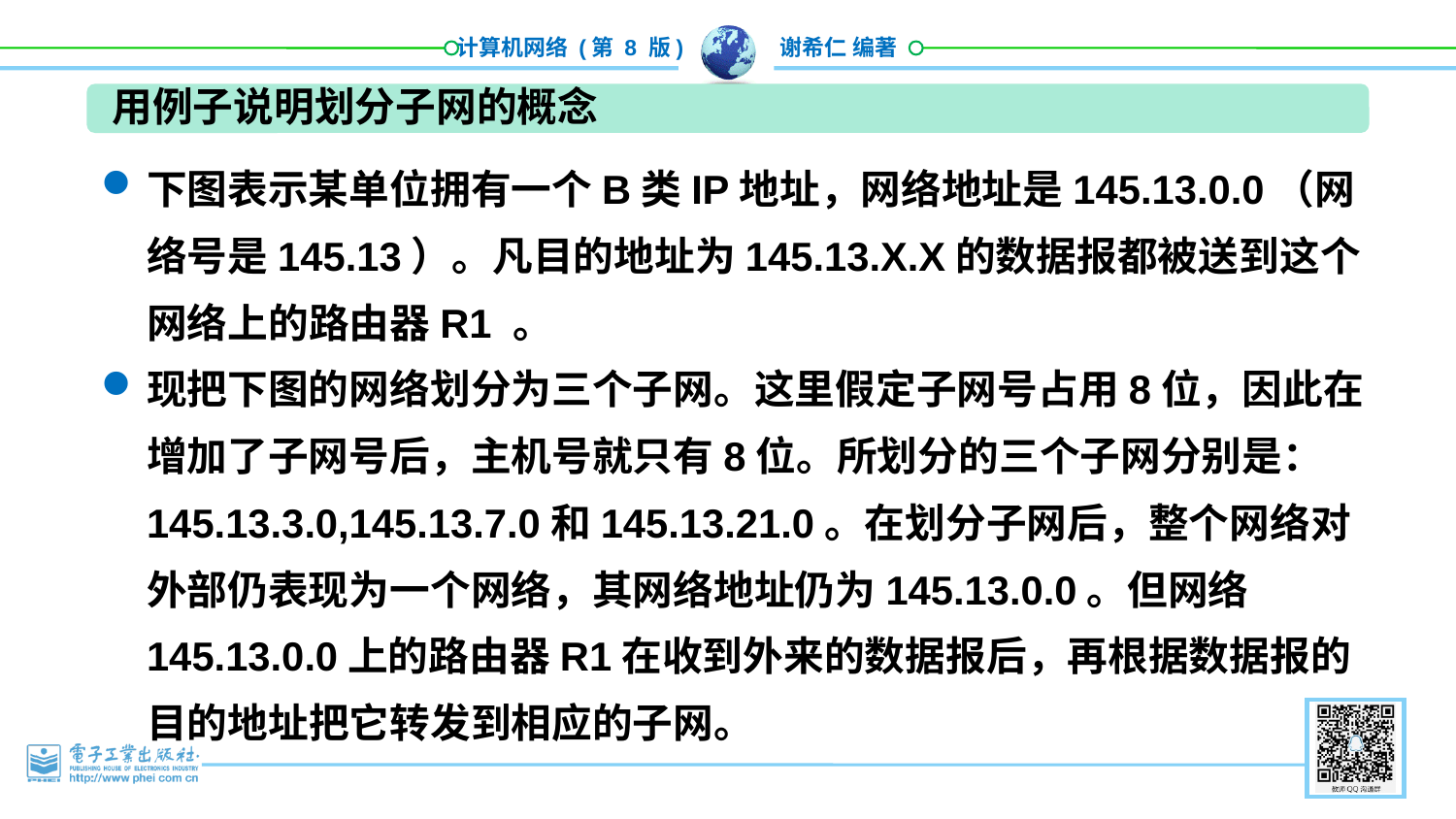

用例子说明划分子网的概念

下图表示某单位拥有一个B类IP地址，网络地址是145.13.0.0（网络号是145.13）。凡目的地址为145.13.X.X的数据报都被送到这个网络上的路由器R1 。
现把下图的网络划分为三个子网。这里假定子网号占用8位，因此在增加了子网号后，主机号就只有8位。所划分的三个子网分别是：145.13.3.0,145.13.7.0和145.13.21.0。在划分子网后，整个网络对外部仍表现为一个网络，其网络地址仍为145.13.0.0。但网络145.13.0.0上的路由器R1在收到外来的数据报后，再根据数据报的目的地址把它转发到相应的子网。